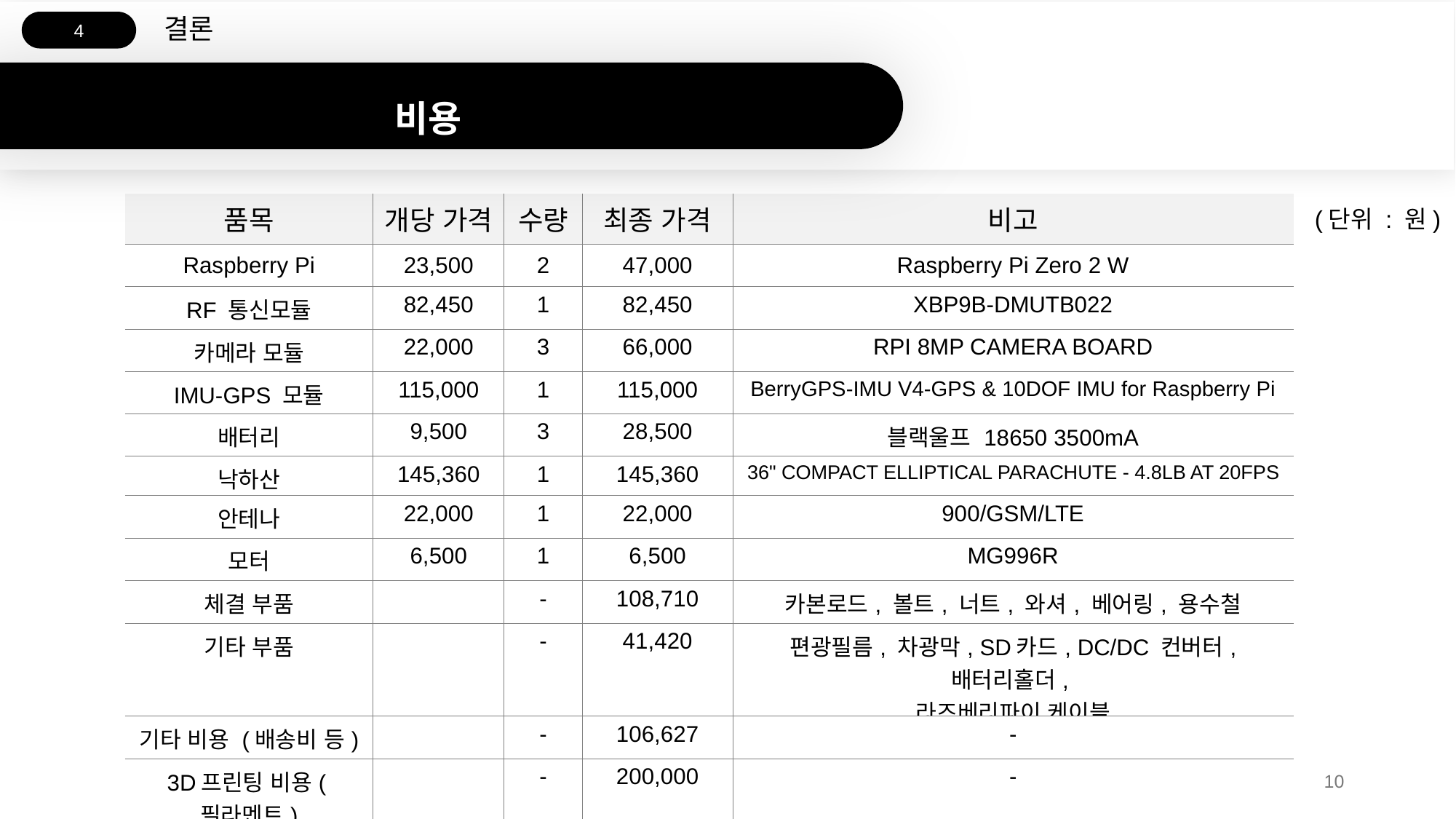

결론

4

비용
| 품목 | 개당 가격 | 수량 | 최종 가격 | 비고 |
| --- | --- | --- | --- | --- |
| Raspberry Pi | 23,500 | 2 | 47,000 | Raspberry Pi Zero 2 W |
| RF 통신모듈 | 82,450 | 1 | 82,450 | XBP9B-DMUTB022 |
| 카메라 모듈 | 22,000 | 3 | 66,000 | RPI 8MP CAMERA BOARD |
| IMU-GPS 모듈 | 115,000 | 1 | 115,000 | BerryGPS-IMU V4-GPS & 10DOF IMU for Raspberry Pi |
| 배터리 | 9,500 | 3 | 28,500 | 블랙울프 18650 3500mA |
| 낙하산 | 145,360 | 1 | 145,360 | 36" COMPACT ELLIPTICAL PARACHUTE - 4.8LB AT 20FPS |
| 안테나 | 22,000 | 1 | 22,000 | 900/GSM/LTE |
| 모터 | 6,500 | 1 | 6,500 | MG996R |
| 체결 부품 |  | - | 108,710 | 카본로드, 볼트, 너트, 와셔, 베어링, 용수철 |
| 기타 부품 |  | - | 41,420 | 편광필름, 차광막, SD카드, DC/DC 컨버터, 배터리홀더, 라즈베리파이 케이블 |
| 기타 비용 (배송비 등) |  | - | 106,627 | - |
| 3D프린팅 비용(필라멘트) |  | - | 200,000 | - |
| 합계 |  |  | 969,567 |  |
(단위 : 원)
이미지
이미지
이미지
10